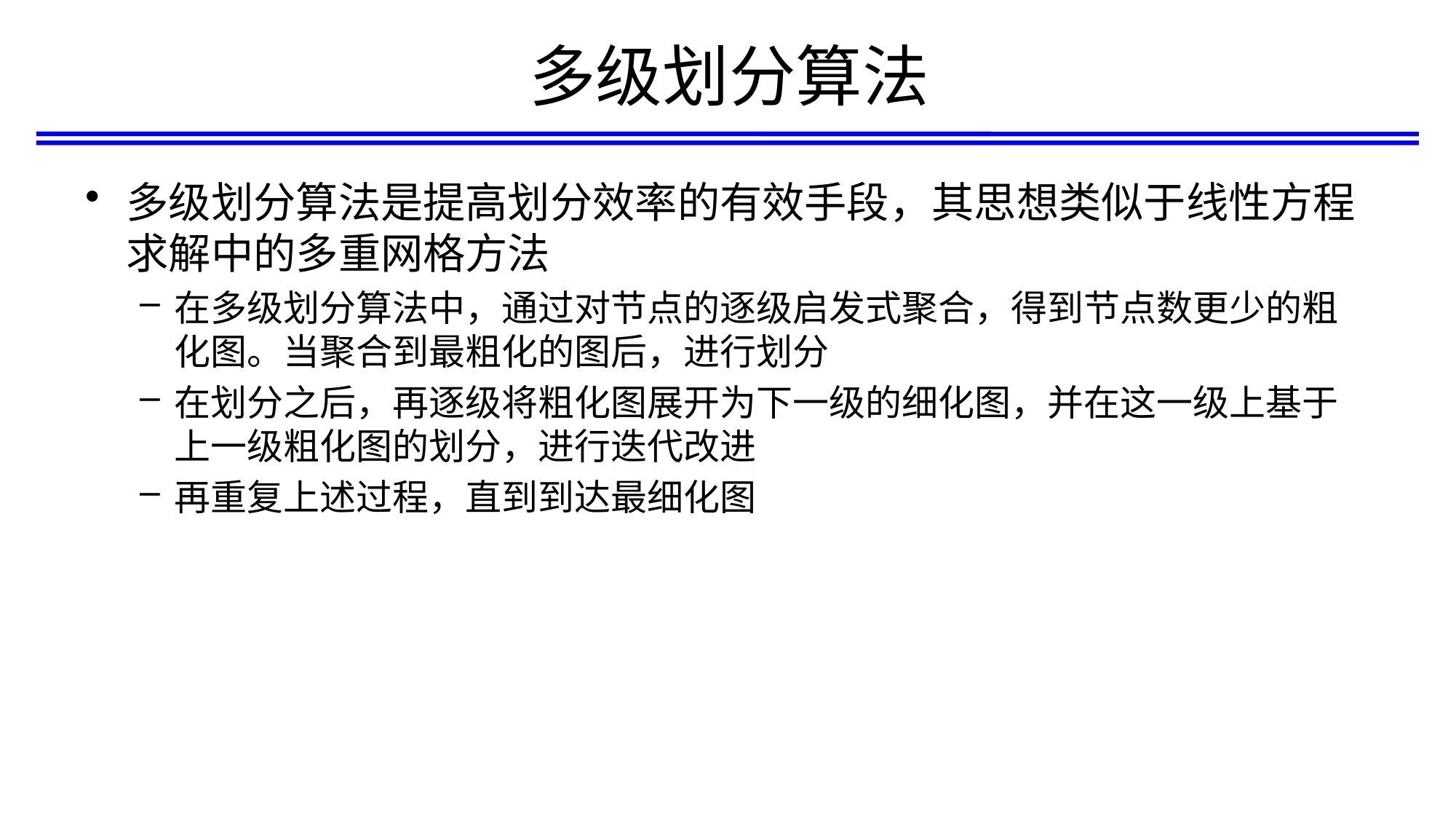

# 多级划分算法
多级划分算法是提高划分效率的有效手段，其思想类似于线性方程求解中的多重网格方法
在多级划分算法中，通过对节点的逐级启发式聚合，得到节点数更少的粗化图。当聚合到最粗化的图后，进行划分
在划分之后，再逐级将粗化图展开为下一级的细化图，并在这一级上基于上一级粗化图的划分，进行迭代改进
再重复上述过程，直到到达最细化图